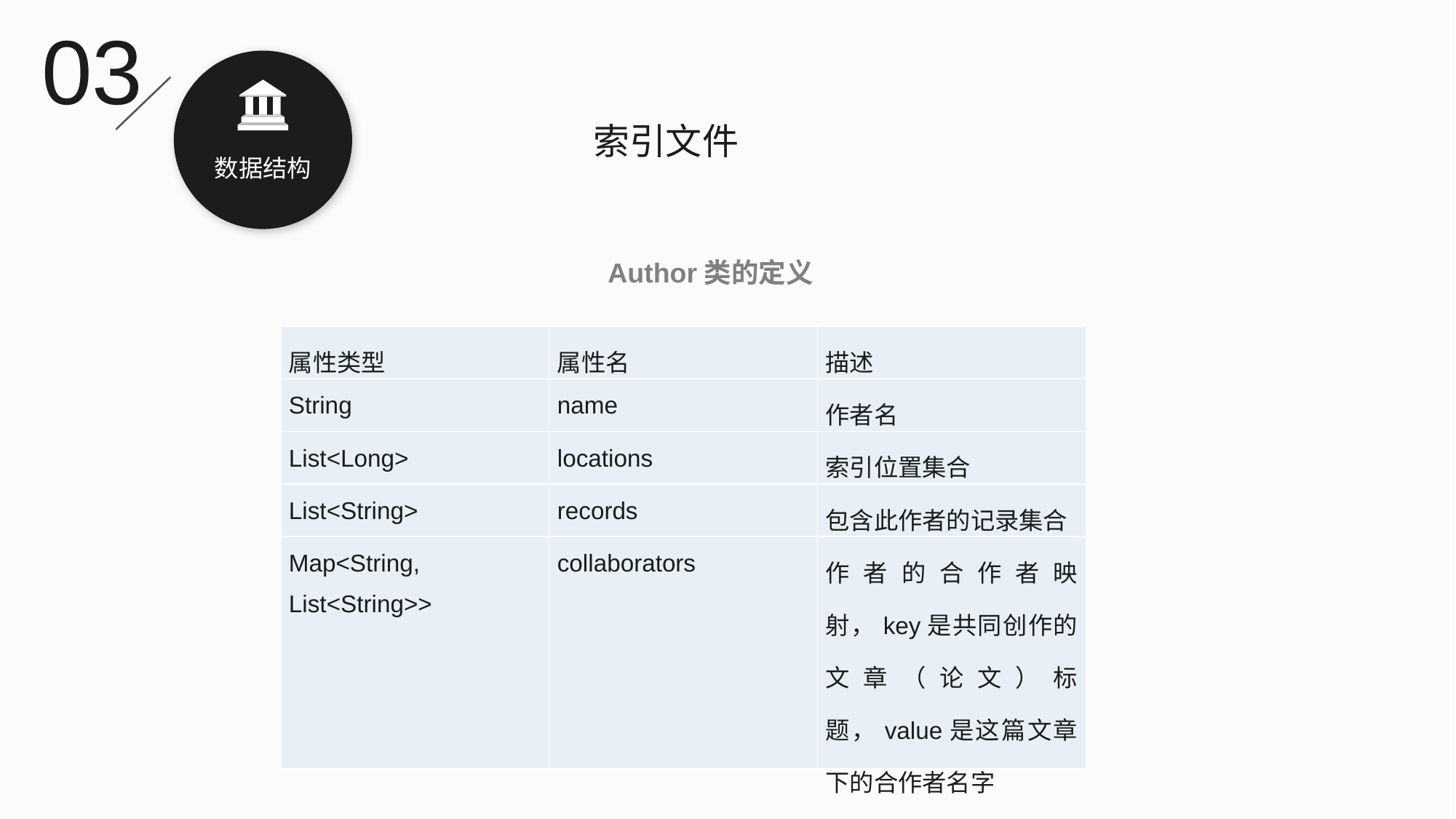

03

索引文件
数据结构
Author类的定义

| 属性类型 | 属性名 | 描述 |
| --- | --- | --- |
| String | name | 作者名 |
| List<Long> | locations | 索引位置集合 |
| List<String> | records | 包含此作者的记录集合 |
| Map<String, List<String>> | collaborators | 作者的合作者映射，key是共同创作的文章（论文）标题，value是这篇文章下的合作者名字 |